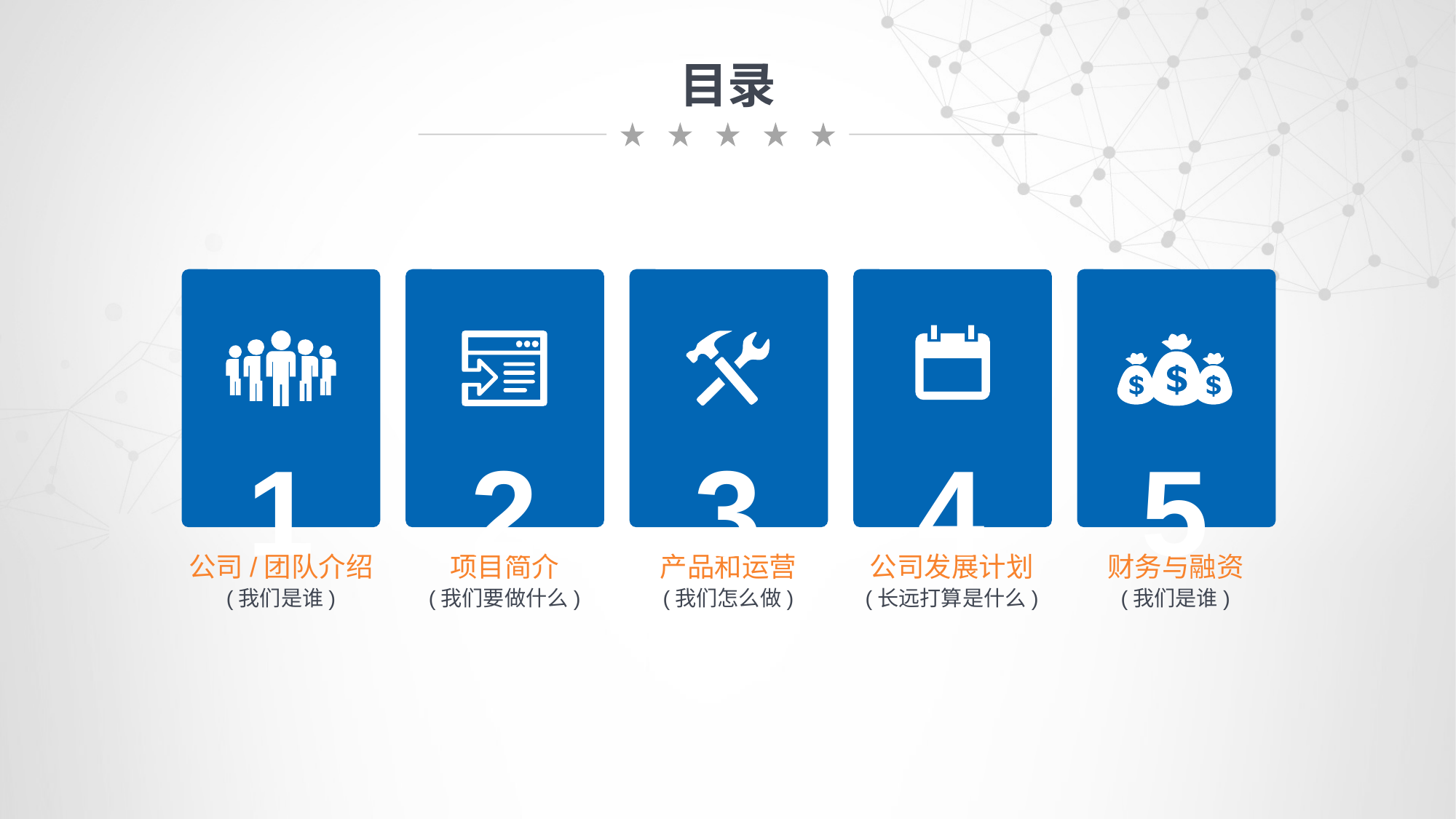

目录

3
4
5
2
1
公司/团队介绍
(我们是谁)
项目简介
(我们要做什么)
产品和运营
(我们怎么做)
公司发展计划
(长远打算是什么)
财务与融资
(我们是谁)